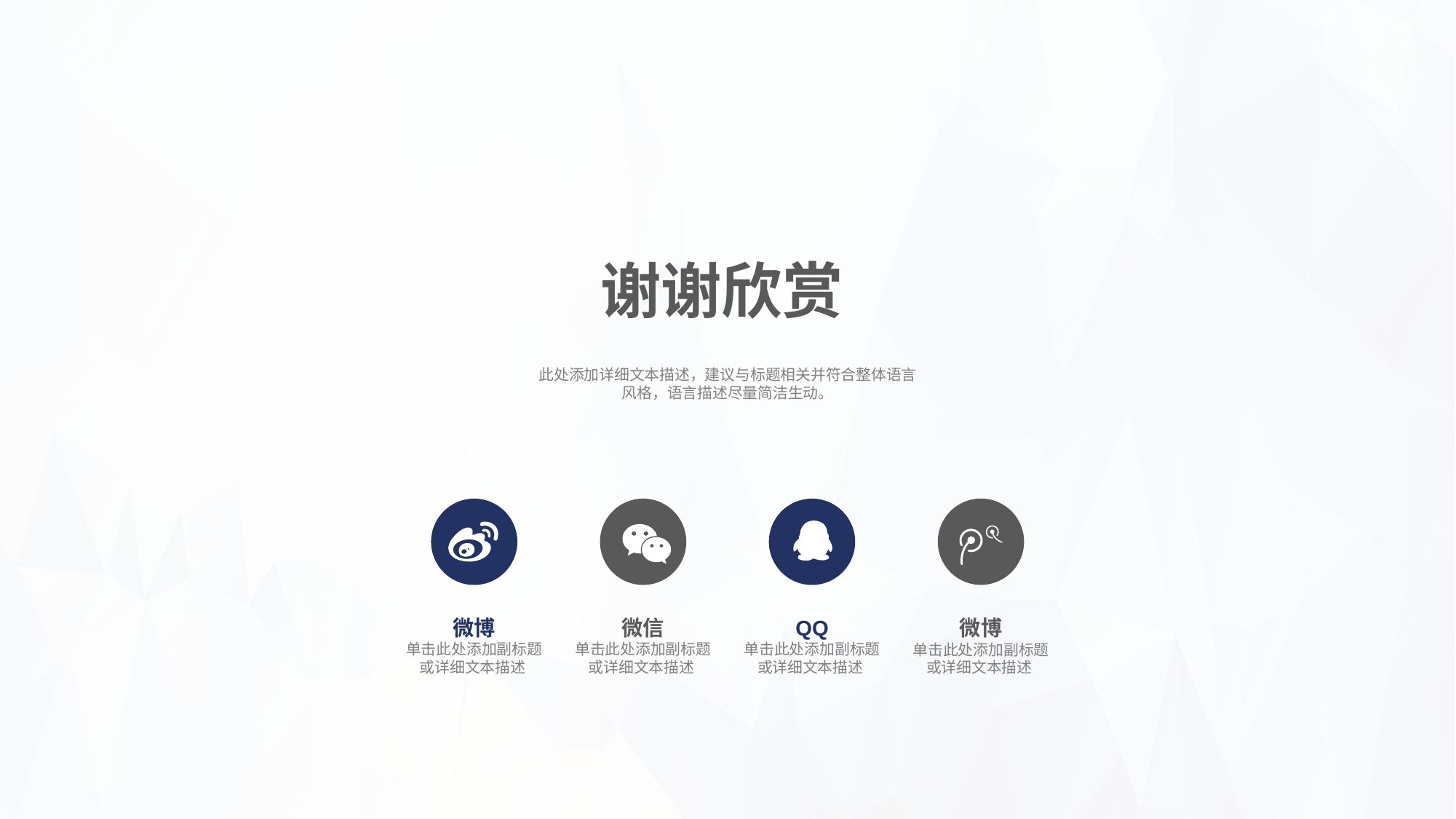

谢谢欣赏
此处添加详细文本描述，建议与标题相关并符合整体语言风格，语言描述尽量简洁生动。

QQ
单击此处添加副标题或详细文本描述
微博
单击此处添加副标题或详细文本描述
微信
单击此处添加副标题或详细文本描述
微博
单击此处添加副标题或详细文本描述